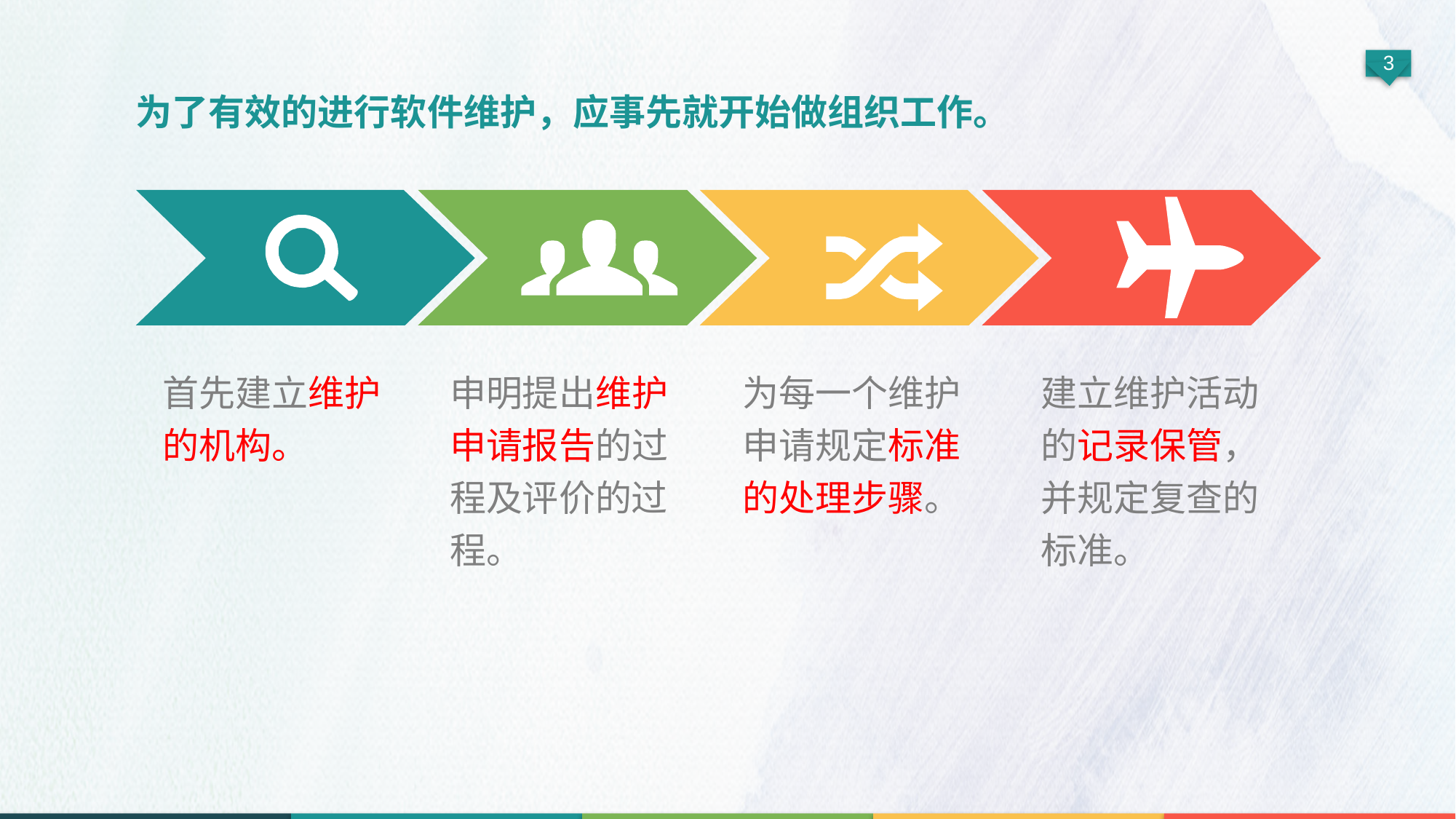

为了有效的进行软件维护，应事先就开始做组织工作。

首先建立维护的机构。
申明提出维护申请报告的过程及评价的过程。
为每一个维护申请规定标准的处理步骤。
建立维护活动的记录保管，并规定复查的标准。